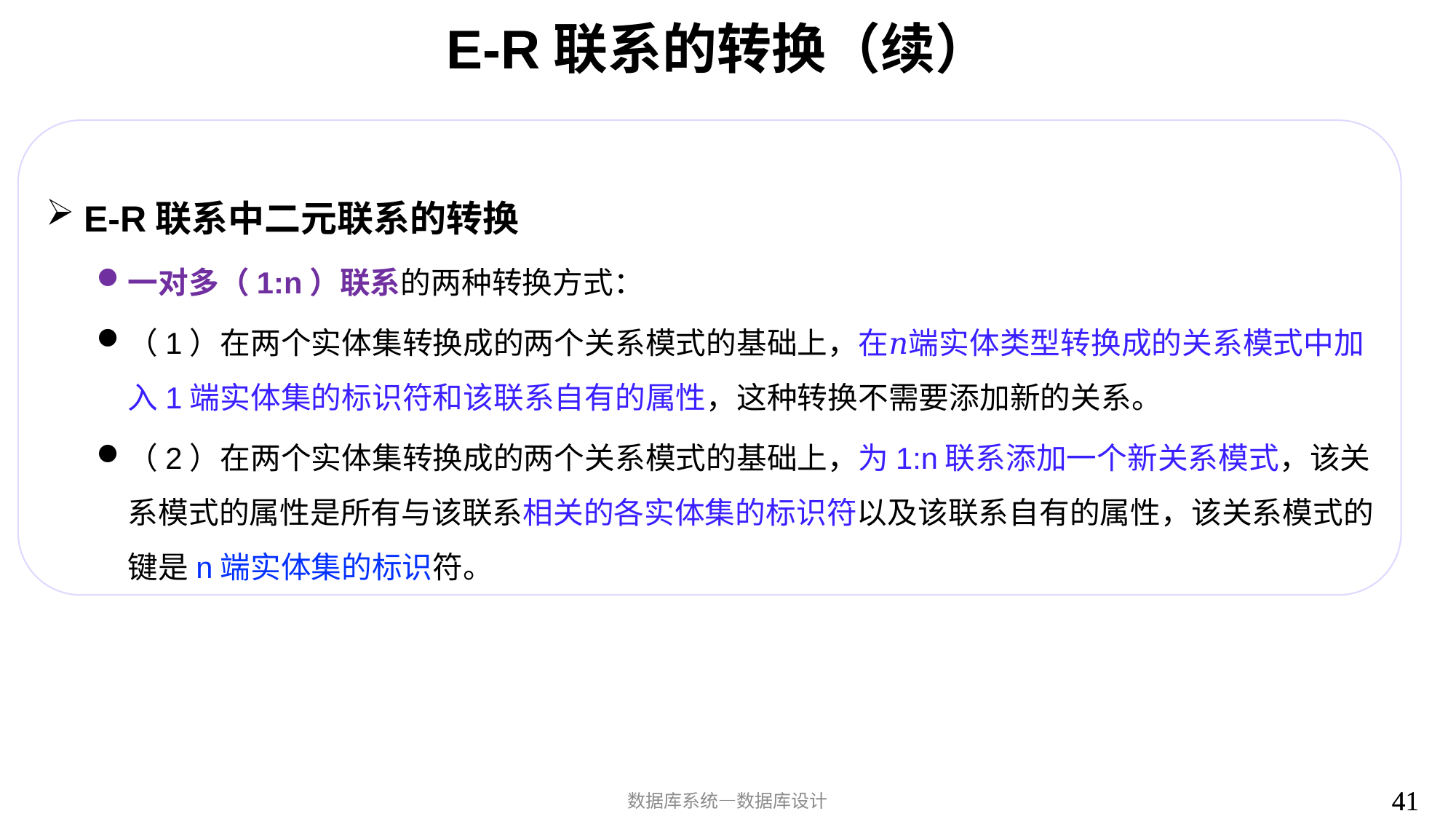

# E-R联系的转换（续）

E-R联系中二元联系的转换
一对多（1:n）联系的两种转换方式：
（1）在两个实体集转换成的两个关系模式的基础上，在𝑛端实体类型转换成的关系模式中加入1端实体集的标识符和该联系自有的属性，这种转换不需要添加新的关系。
（2）在两个实体集转换成的两个关系模式的基础上，为1:n联系添加一个新关系模式，该关系模式的属性是所有与该联系相关的各实体集的标识符以及该联系自有的属性，该关系模式的键是n端实体集的标识符。
41
41
数据库系统—数据库设计